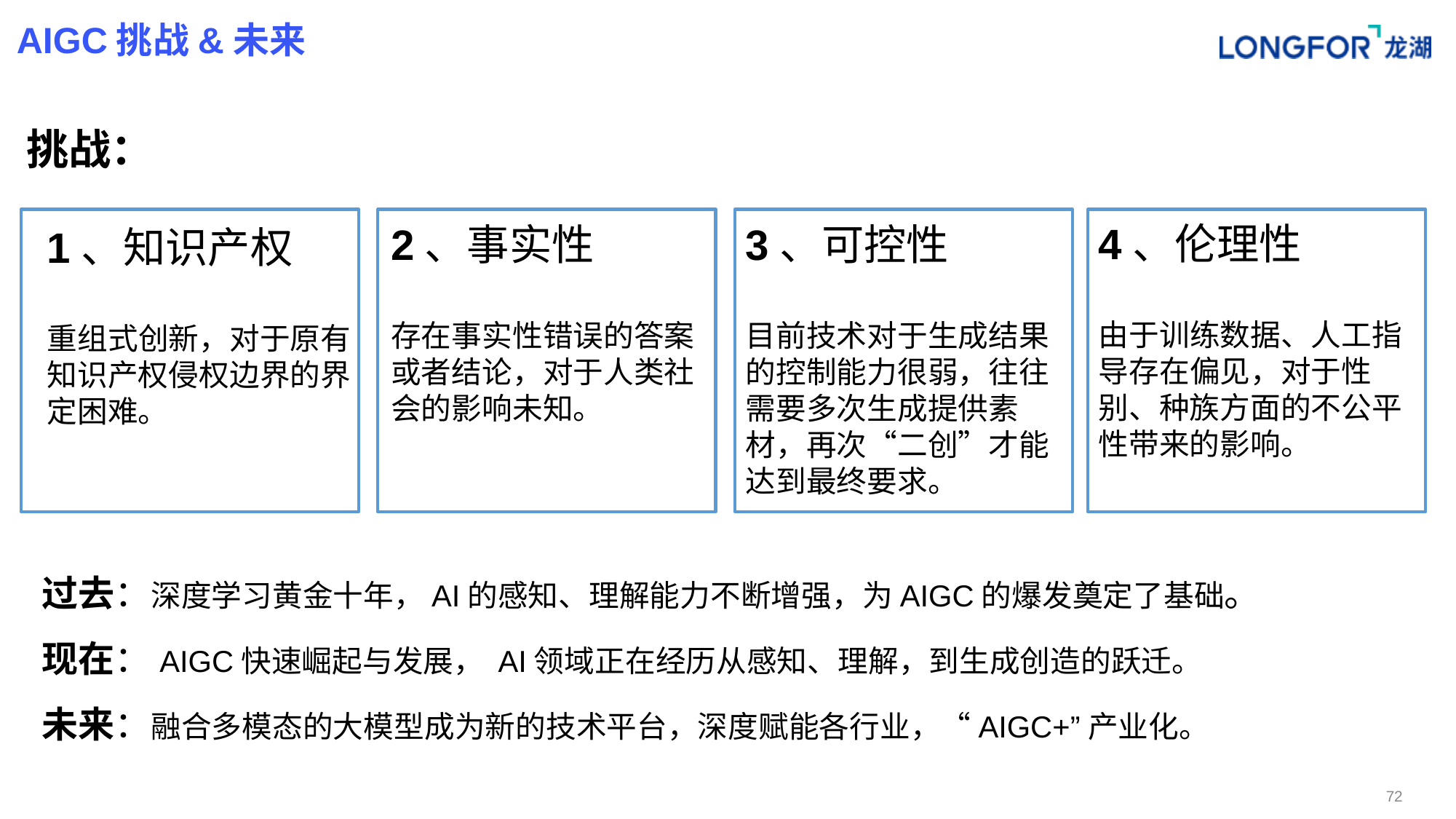

# AIGC挑战&未来
挑战：

4、伦理性
由于训练数据、人工指导存在偏见，对于性别、种族方面的不公平性带来的影响。
2、事实性
存在事实性错误的答案或者结论，对于人类社会的影响未知。
3、可控性
目前技术对于生成结果的控制能力很弱，往往需要多次生成提供素材，再次“二创”才能达到最终要求。
1、知识产权
重组式创新，对于原有知识产权侵权边界的界定困难。
过去：深度学习黄金十年，AI的感知、理解能力不断增强，为AIGC的爆发奠定了基础。
现在：AIGC快速崛起与发展， AI领域正在经历从感知、理解，到生成创造的跃迁。
未来：融合多模态的大模型成为新的技术平台，深度赋能各行业，“AIGC+”产业化。